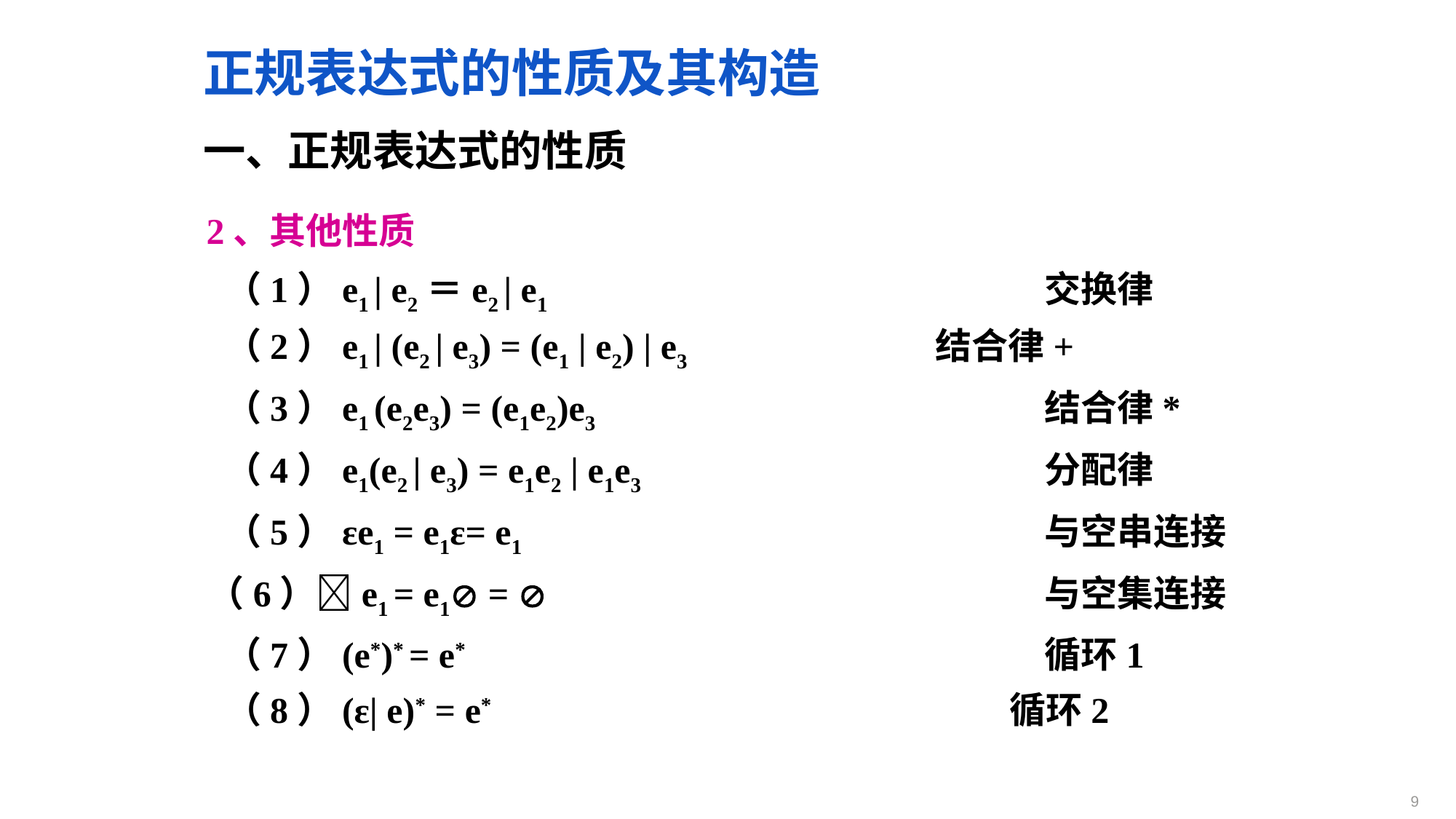

正规表达式的性质及其构造
一、正规表达式的性质
2、其他性质
 （1）e1 | e2＝e2 | e1                                                 	交换律
 （2）e1 | (e2 | e3) = (e1 | e2) | e3                        	结合律+
 （3）e1 (e2e3) = (e1e2)e3                                        	结合律*
 （4）e1(e2 | e3) = e1e2 | e1e3                                   	分配律
 （5）εe1 = e1ε= e1                                               	与空串连接
（6）∅e1 = e1∅ = ∅                                                	与空集连接
 （7）(e*)* = e*                                                         	循环1
 （8）(ε| e)* = e*                                                        循环2
9